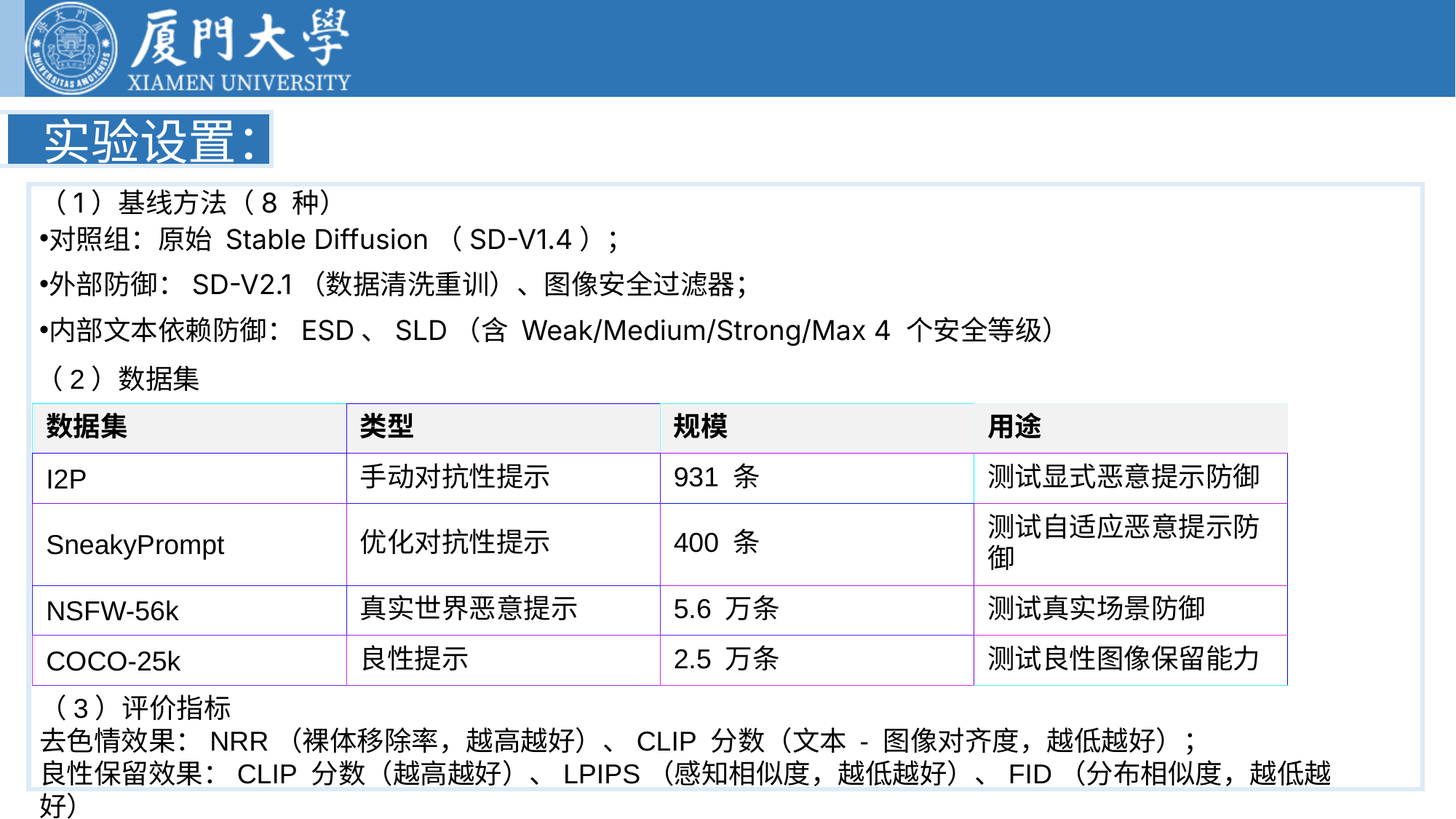

实验设置：

（1）基线方法（8 种）
对照组：原始 Stable Diffusion（SD-V1.4）；
外部防御：SD-V2.1（数据清洗重训）、图像安全过滤器；
内部文本依赖防御：ESD、SLD（含 Weak/Medium/Strong/Max 4 个安全等级）
（2）数据集
| 数据集 | 类型 | 规模 | 用途 |
| --- | --- | --- | --- |
| I2P | 手动对抗性提示 | 931 条 | 测试显式恶意提示防御 |
| SneakyPrompt | 优化对抗性提示 | 400 条 | 测试自适应恶意提示防御 |
| NSFW-56k | 真实世界恶意提示 | 5.6 万条 | 测试真实场景防御 |
| COCO-25k | 良性提示 | 2.5 万条 | 测试良性图像保留能力 |
（3）评价指标
去色情效果：NRR（裸体移除率，越高越好）、CLIP 分数（文本 - 图像对齐度，越低越好）；
良性保留效果：CLIP 分数（越高越好）、LPIPS（感知相似度，越低越好）、FID（分布相似度，越低越好）